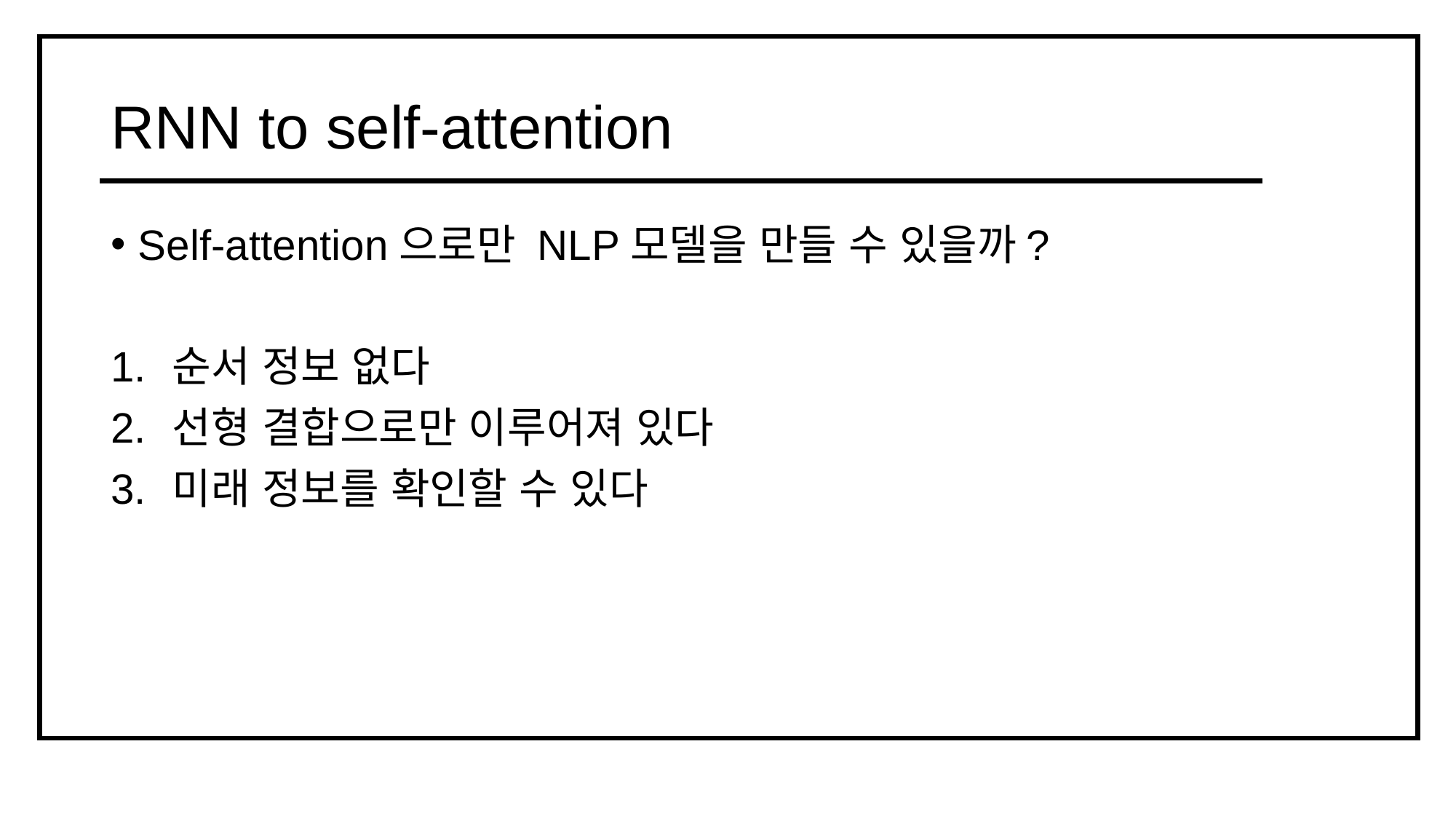

# RNN to self-attention
Self-attention으로만 NLP모델을 만들 수 있을까?

순서 정보 없다
선형 결합으로만 이루어져 있다
미래 정보를 확인할 수 있다